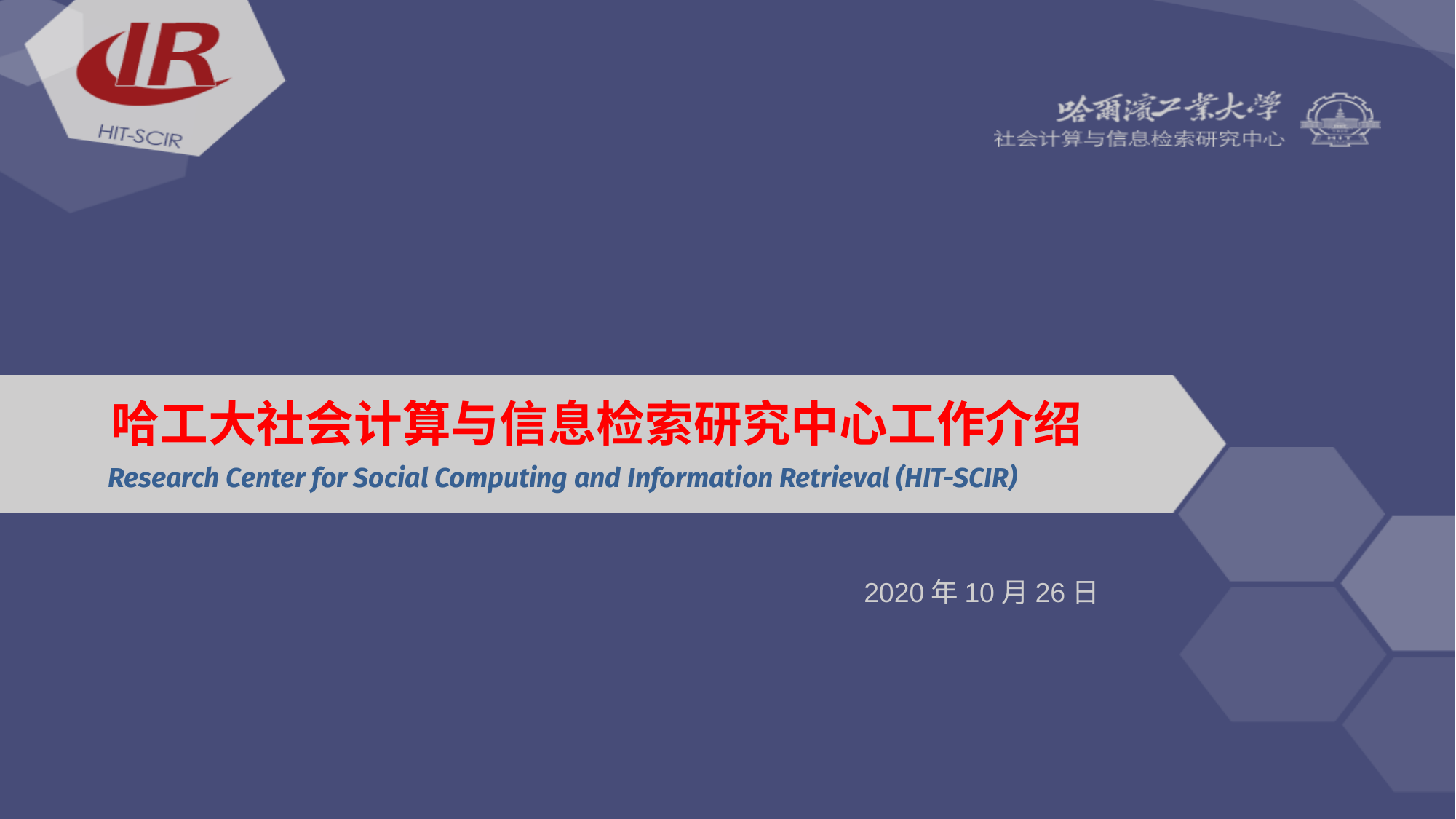

# 哈工大社会计算与信息检索研究中心工作介绍
Research Center for Social Computing and Information Retrieval (HIT-SCIR)
2020年10月26日